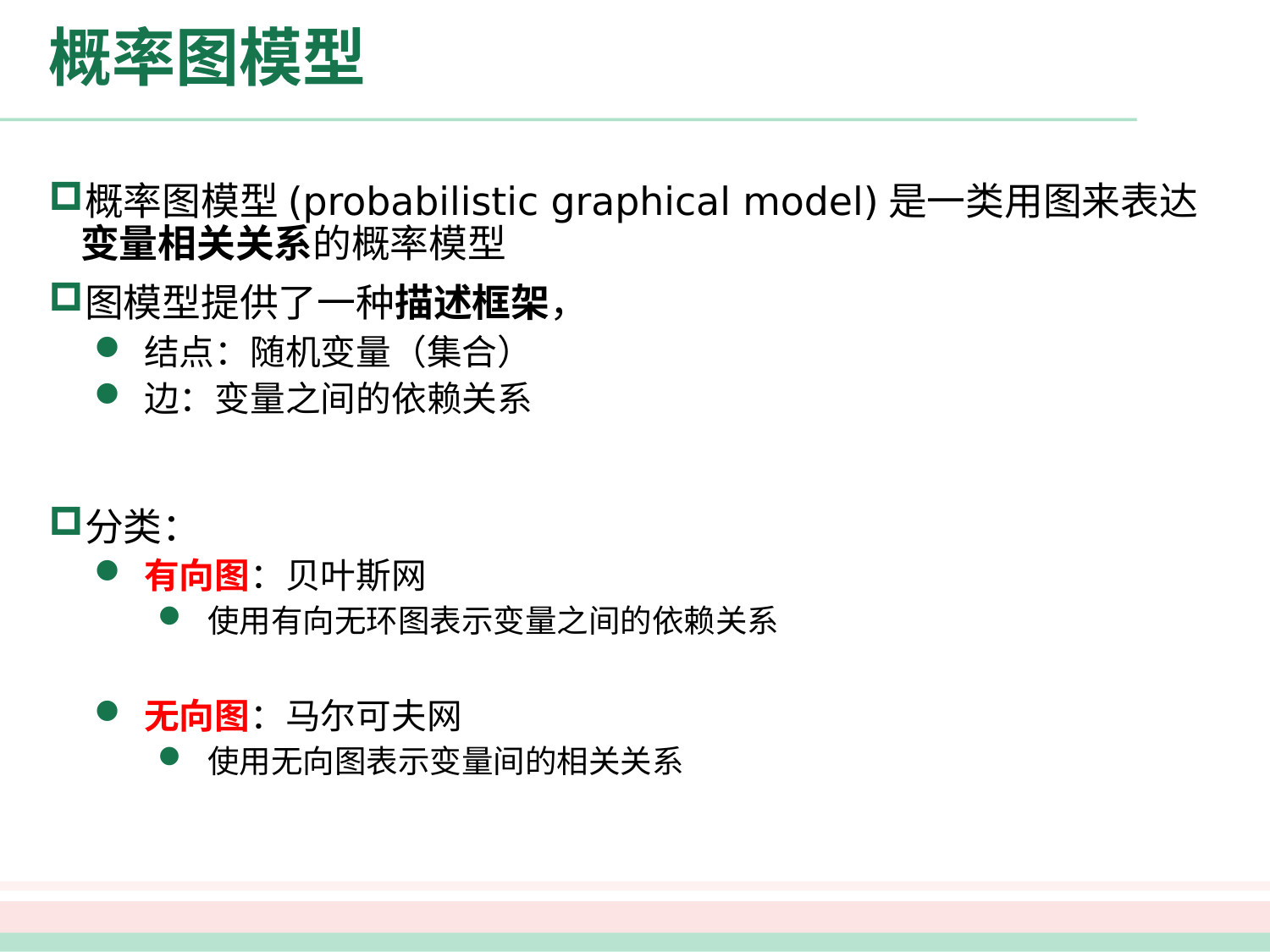

# 概率图模型
概率图模型(probabilistic graphical model)是一类用图来表达变量相关关系的概率模型
图模型提供了一种描述框架，
结点：随机变量（集合）
边：变量之间的依赖关系

分类：
有向图：贝叶斯网
使用有向无环图表示变量之间的依赖关系

无向图：马尔可夫网
使用无向图表示变量间的相关关系